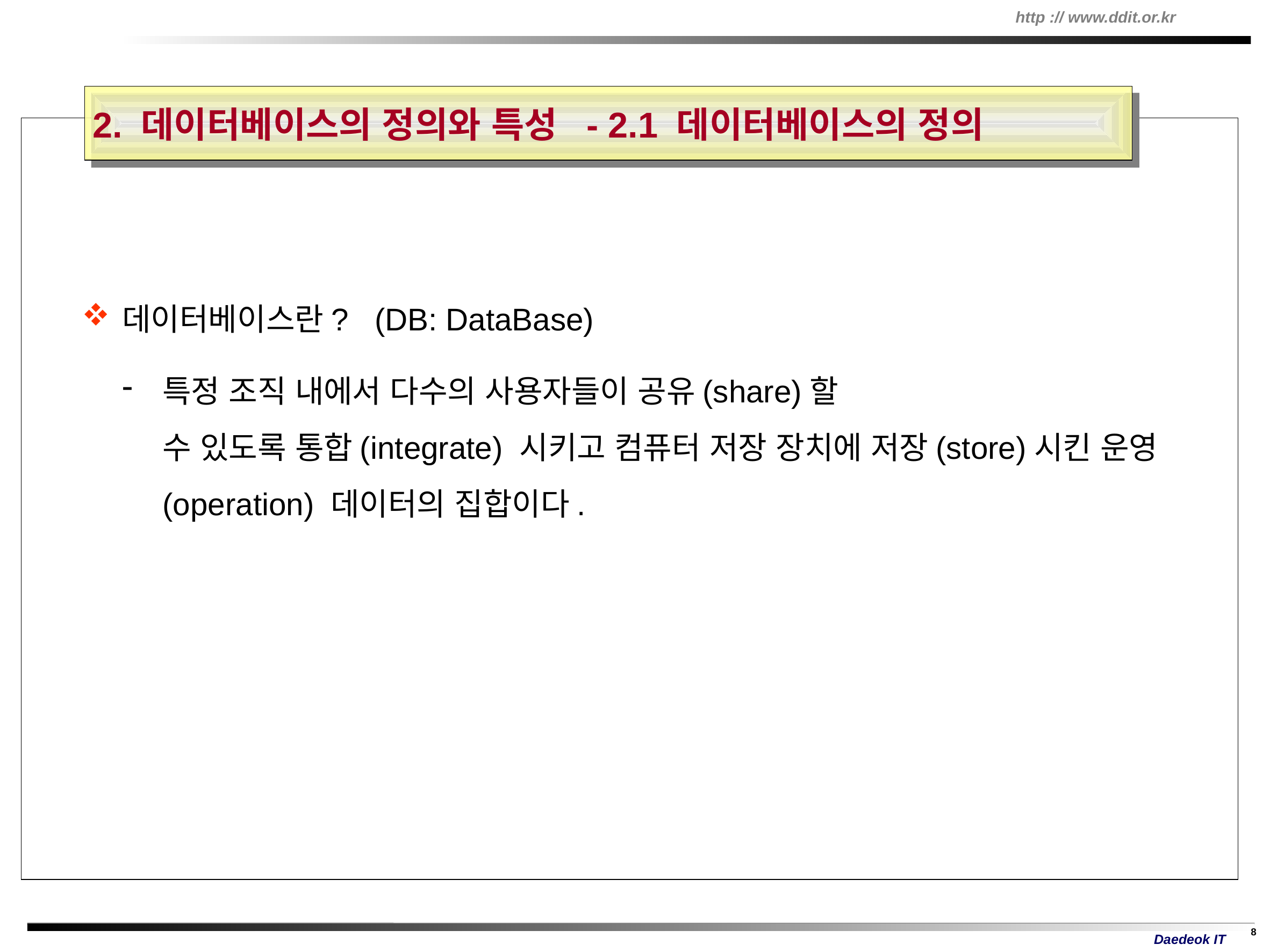

2. 데이터베이스의 정의와 특성  - 2.1 데이터베이스의 정의

데이터베이스란?   (DB: DataBase)
특정 조직 내에서 다수의 사용자들이 공유(share)할
수 있도록 통합(integrate) 시키고 컴퓨터 저장 장치에 저장(store)시킨 운영(operation) 데이터의 집합이다.